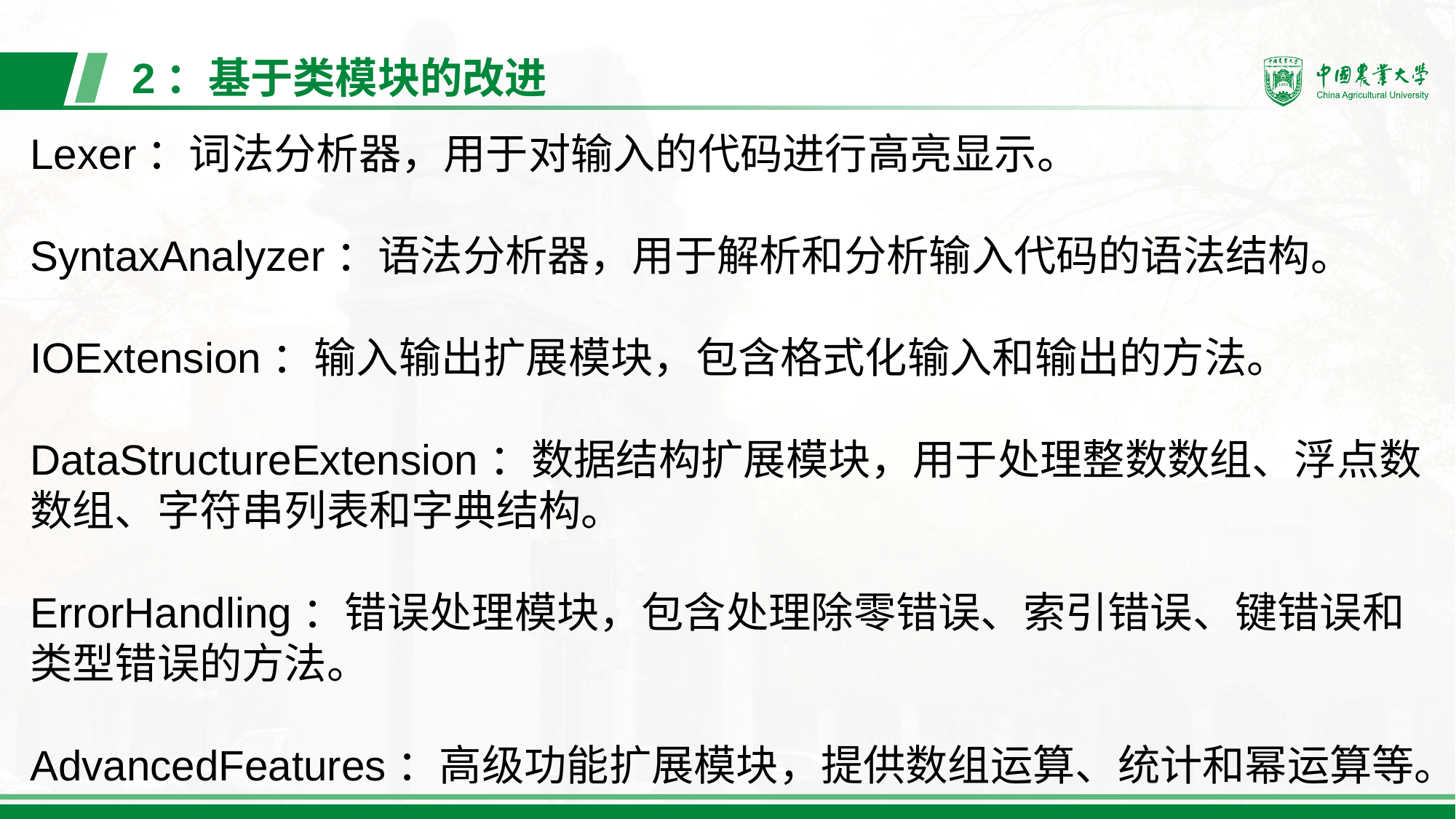

# 2：基于类模块的改进
Lexer：词法分析器，用于对输入的代码进行高亮显示。

SyntaxAnalyzer：语法分析器，用于解析和分析输入代码的语法结构。

IOExtension：输入输出扩展模块，包含格式化输入和输出的方法。

DataStructureExtension：数据结构扩展模块，用于处理整数数组、浮点数数组、字符串列表和字典结构。

ErrorHandling：错误处理模块，包含处理除零错误、索引错误、键错误和类型错误的方法。

AdvancedFeatures：高级功能扩展模块，提供数组运算、统计和幂运算等。